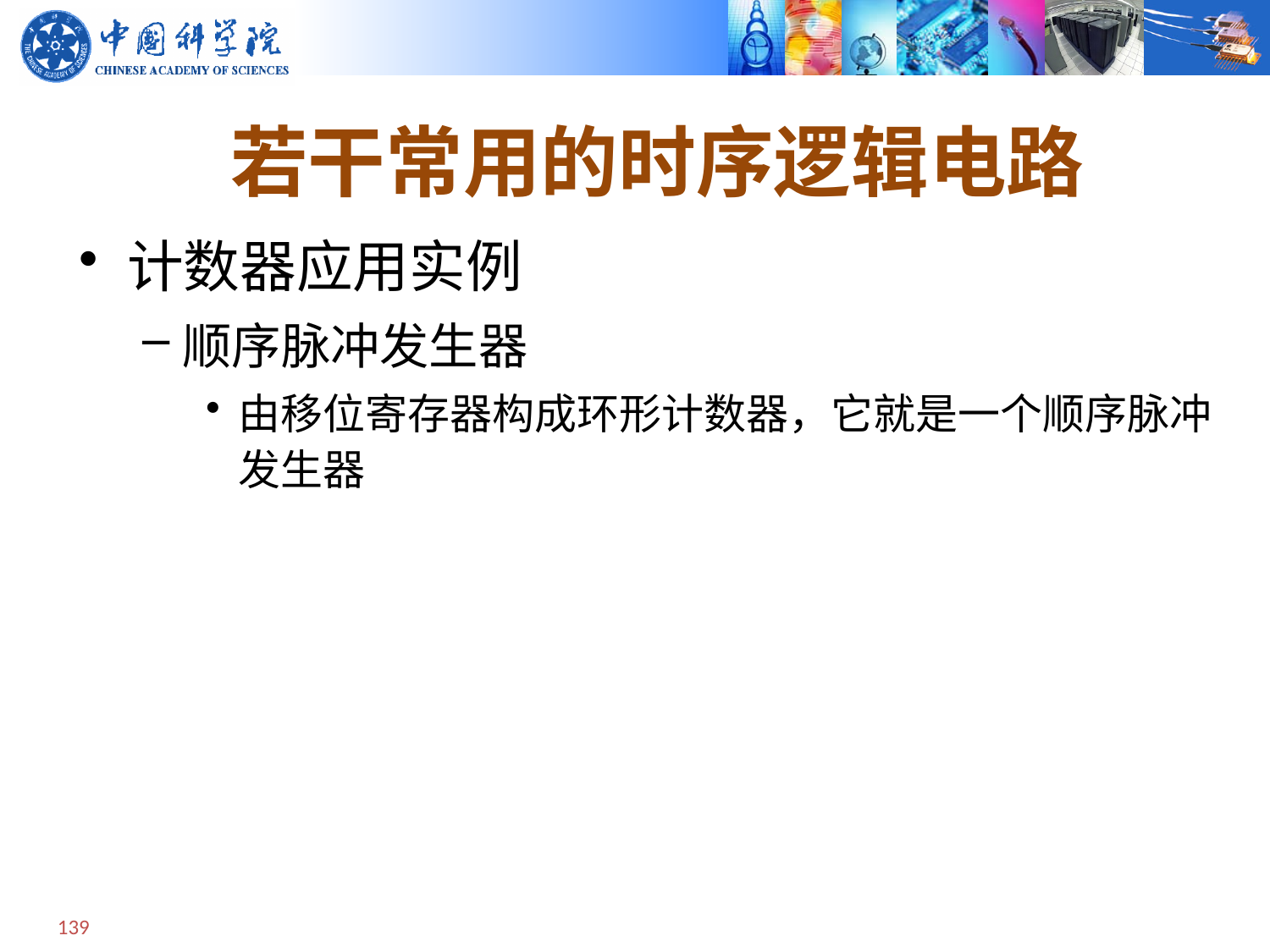

若干常用的时序逻辑电路
计数器应用实例
顺序脉冲发生器
由移位寄存器构成环形计数器，它就是一个顺序脉冲发生器